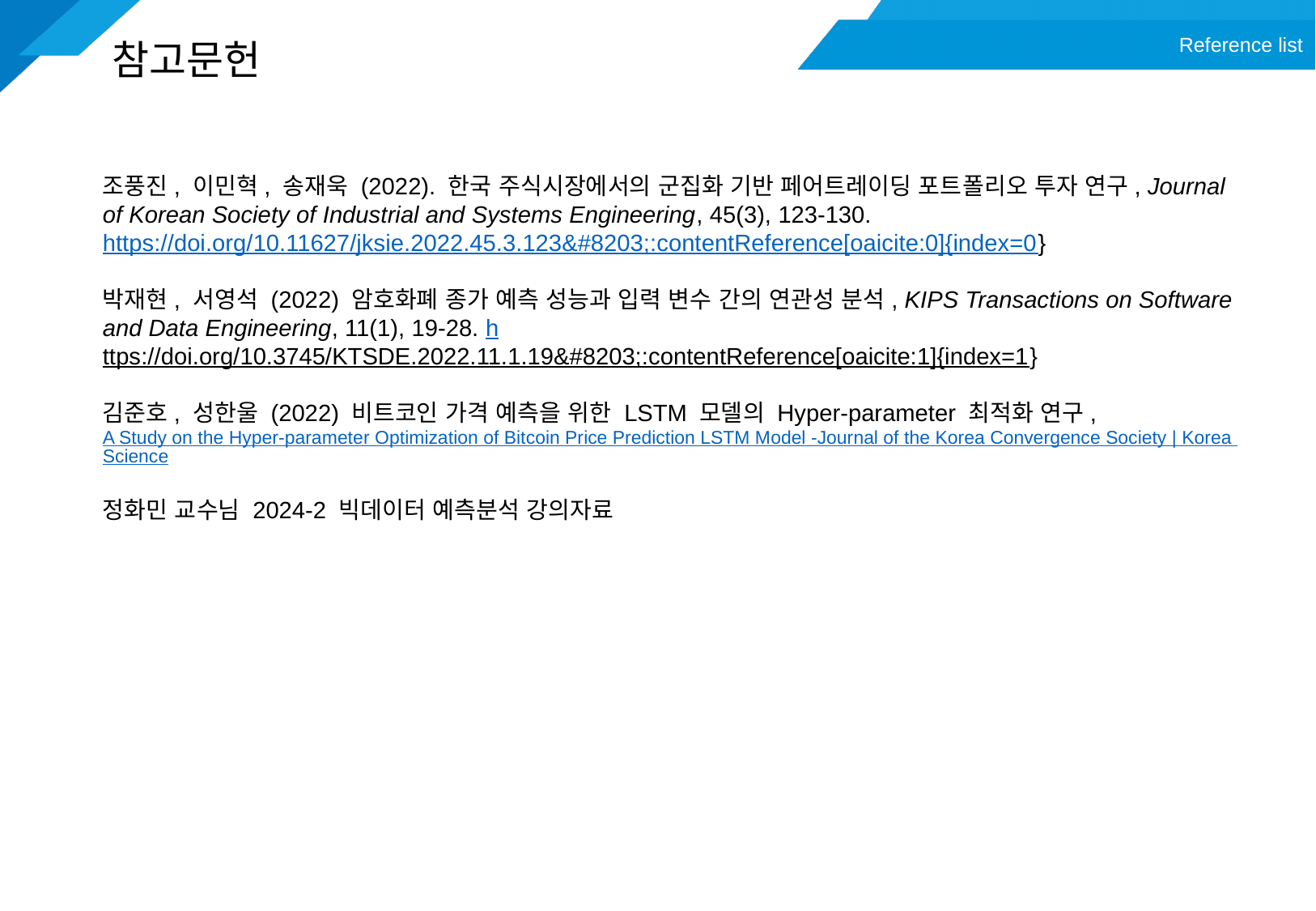

Reference list
# 참고문헌
조풍진, 이민혁, 송재욱 (2022). 한국 주식시장에서의 군집화 기반 페어트레이딩 포트폴리오 투자 연구, Journal of Korean Society of Industrial and Systems Engineering, 45(3), 123-130. https://doi.org/10.11627/jksie.2022.45.3.123&#8203;:contentReference[oaicite:0]{index=0}

박재현, 서영석 (2022) 암호화폐 종가 예측 성능과 입력 변수 간의 연관성 분석, KIPS Transactions on Software and Data Engineering, 11(1), 19-28. https://doi.org/10.3745/KTSDE.2022.11.1.19&#8203;:contentReference[oaicite:1]{index=1}

김준호, 성한울 (2022) 비트코인 가격 예측을 위한 LSTM 모델의 Hyper-parameter 최적화 연구, A Study on the Hyper-parameter Optimization of Bitcoin Price Prediction LSTM Model -Journal of the Korea Convergence Society | Korea Science

정화민 교수님 2024-2 빅데이터 예측분석 강의자료